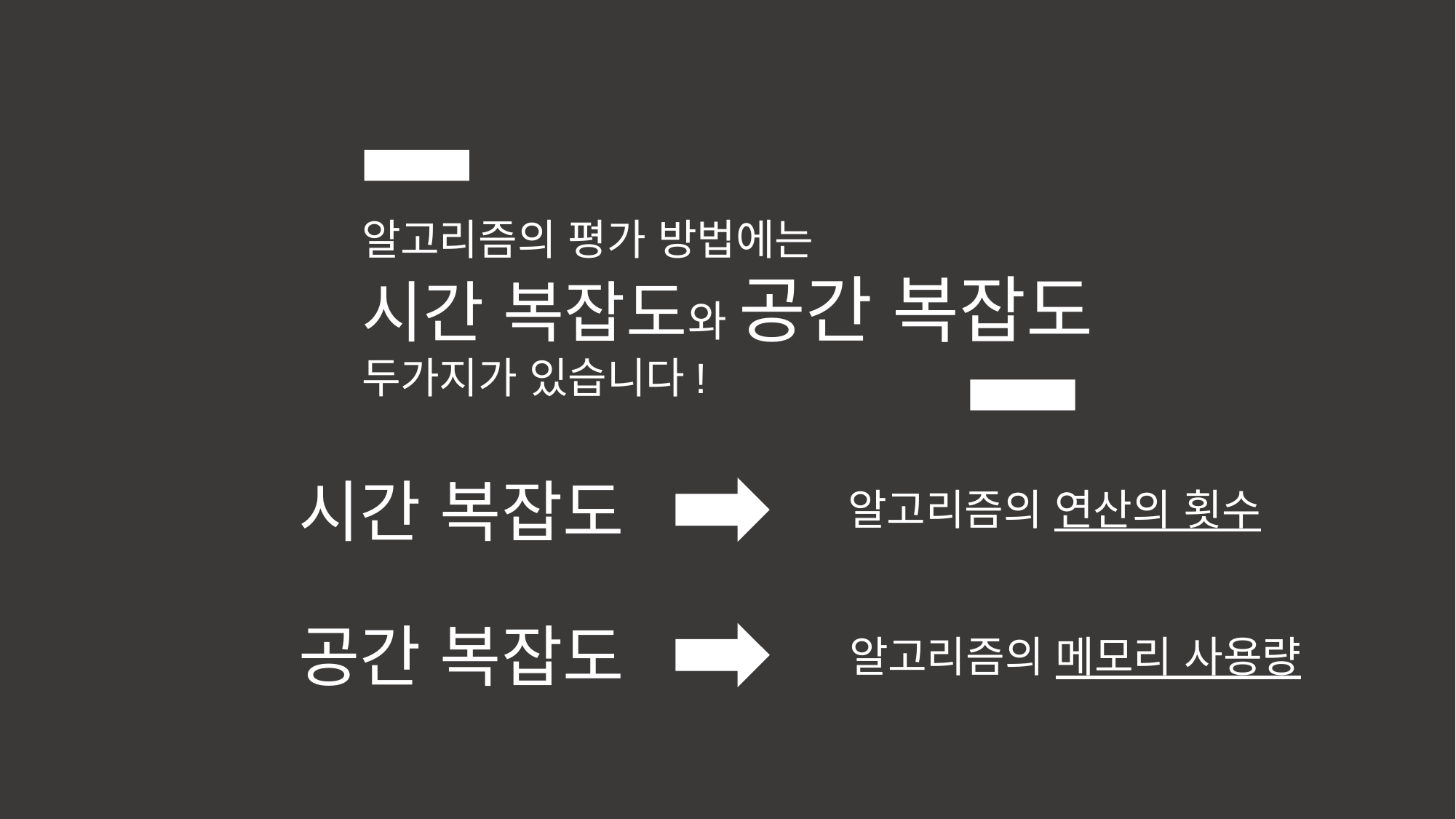

알고리즘의 평가 방법에는
시간 복잡도와 공간 복잡도
두가지가 있습니다!

시간 복잡도
알고리즘의 연산의 횟수

공간 복잡도

알고리즘의 메모리 사용량